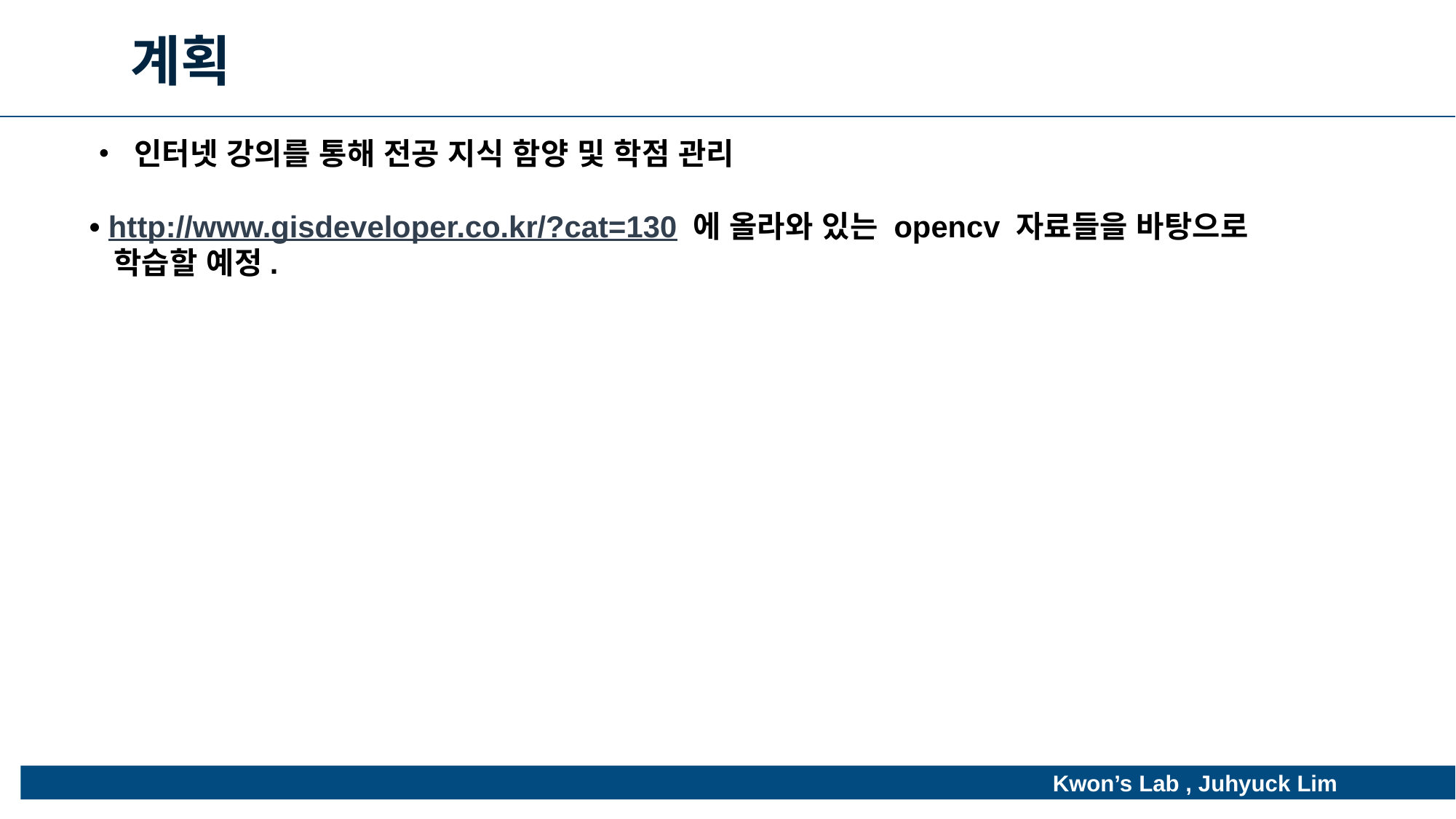

계획
• 인터넷 강의를 통해 전공 지식 함양 및 학점 관리

• http://www.gisdeveloper.co.kr/?cat=130 에 올라와 있는 opencv 자료들을 바탕으로
  학습할 예정.
Kwon’s Lab , Juhyuck Lim